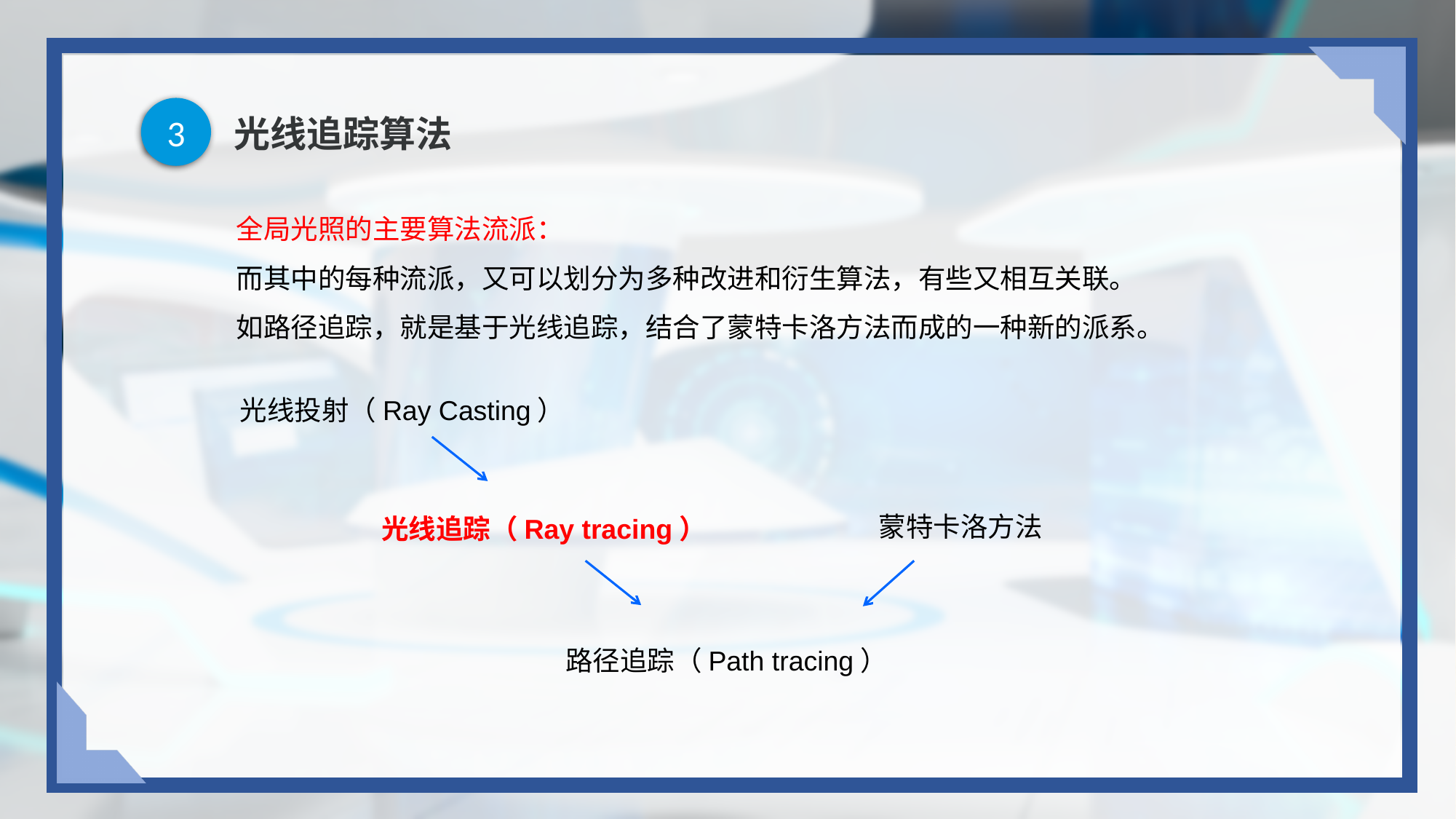

3
# 光线追踪算法
全局光照的主要算法流派：
而其中的每种流派，又可以划分为多种改进和衍生算法，有些又相互关联。
如路径追踪，就是基于光线追踪，结合了蒙特卡洛方法而成的一种新的派系。

光线投射（Ray Casting）
光线追踪（Ray tracing）
蒙特卡洛方法
路径追踪（Path tracing）